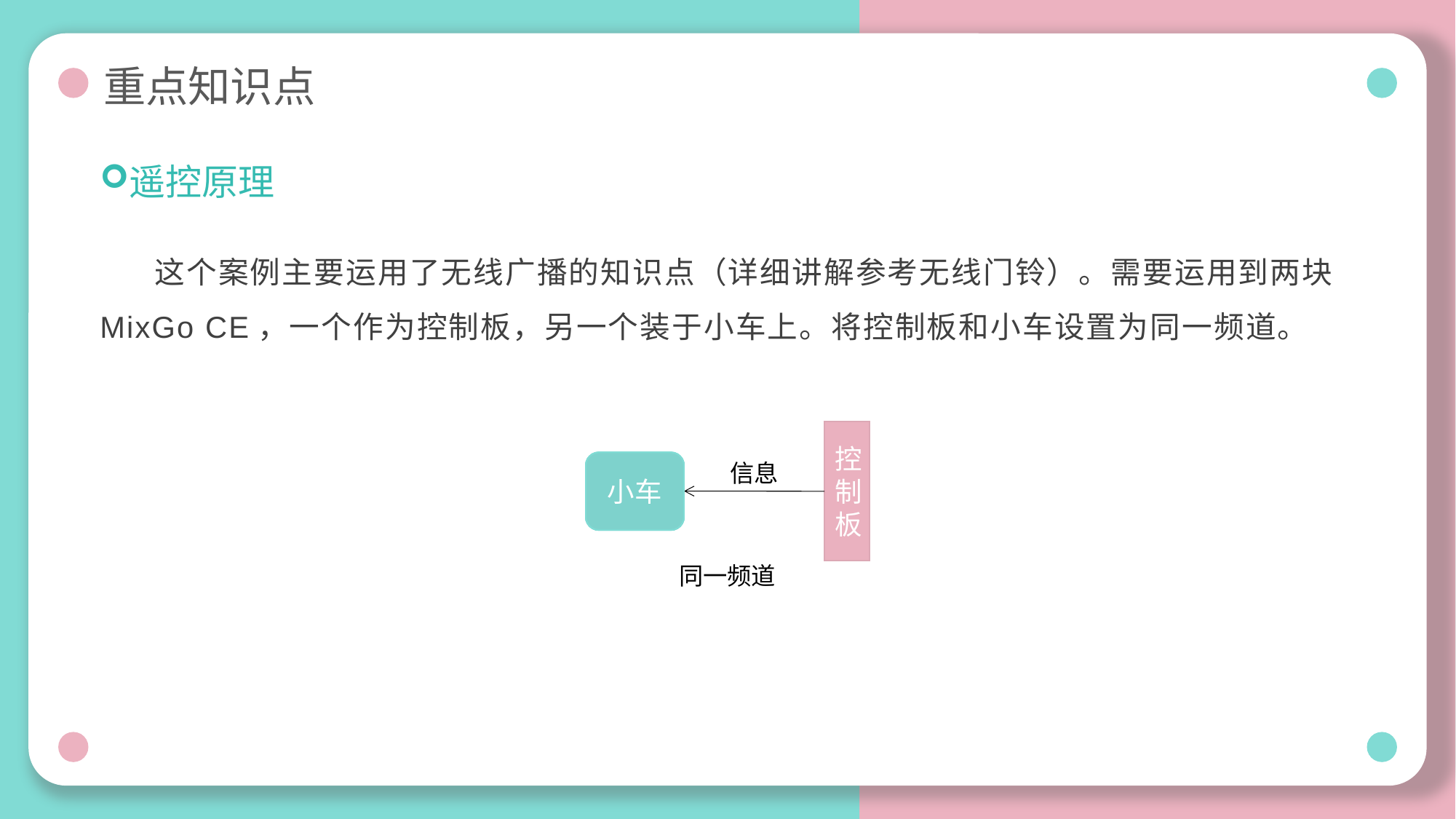

# 重点知识点
遥控原理
这个案例主要运用了无线广播的知识点（详细讲解参考无线门铃）。需要运用到两块MixGo CE，一个作为控制板，另一个装于小车上。将控制板和小车设置为同一频道。
控制板
信息
小车
小车
小车
小车
同一频道